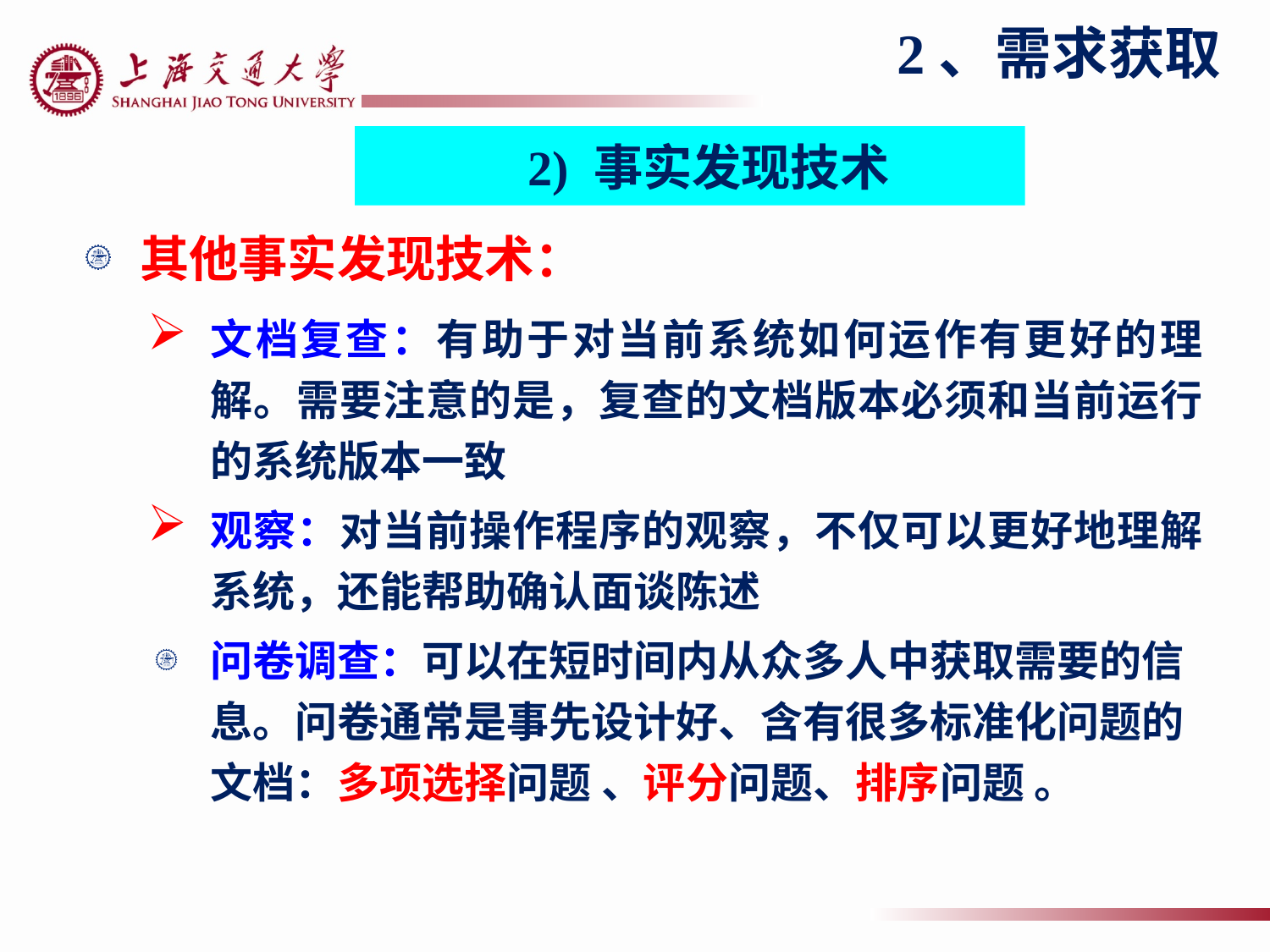

2、需求获取
2) 事实发现技术
其他事实发现技术：
文档复查：有助于对当前系统如何运作有更好的理解。需要注意的是，复查的文档版本必须和当前运行的系统版本一致
观察：对当前操作程序的观察，不仅可以更好地理解系统，还能帮助确认面谈陈述
问卷调查：可以在短时间内从众多人中获取需要的信息。问卷通常是事先设计好、含有很多标准化问题的文档：多项选择问题 、评分问题、排序问题 。